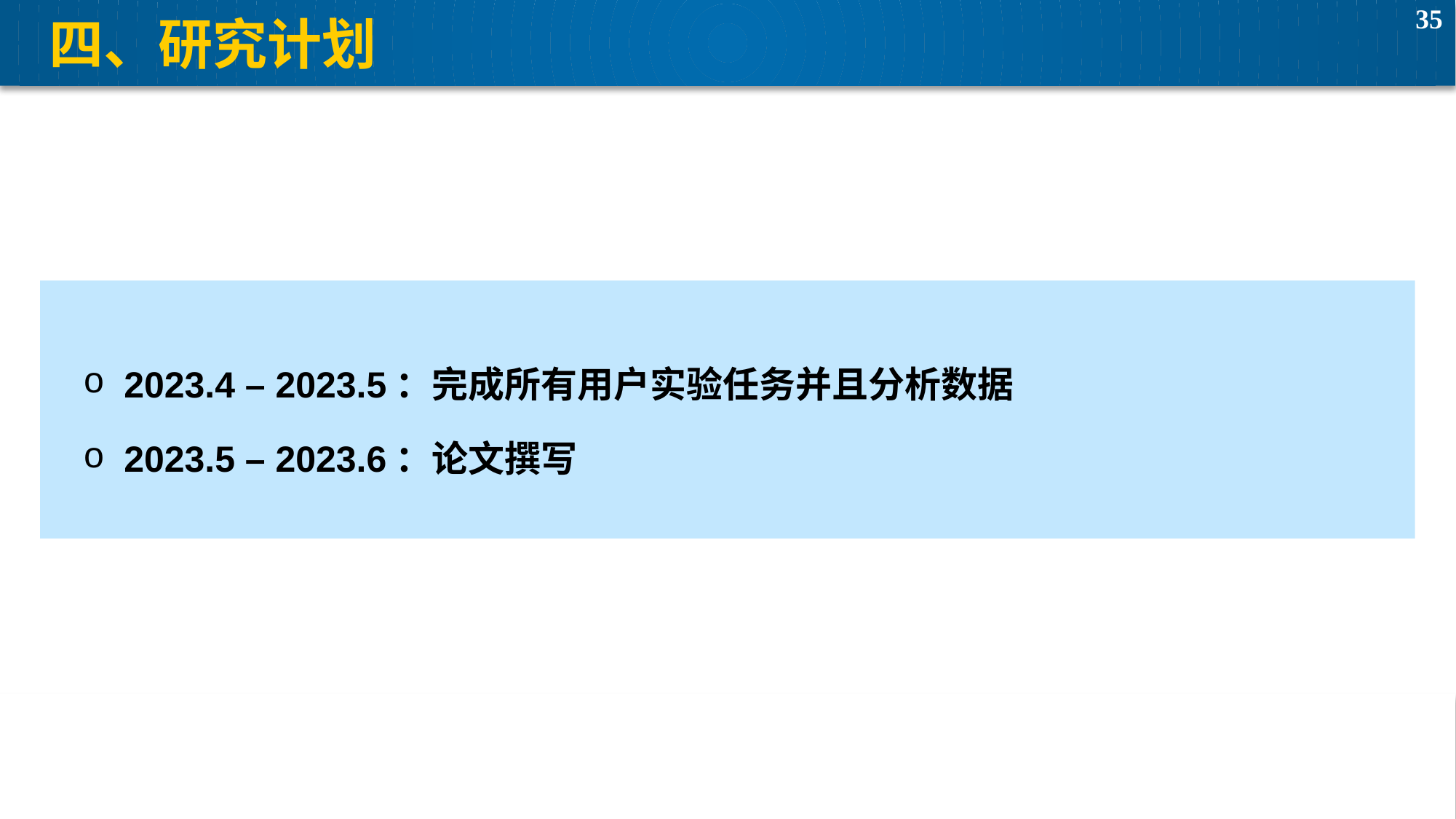

# 四、研究计划

2023.4 – 2023.5：完成所有用户实验任务并且分析数据
2023.5 – 2023.6：论文撰写